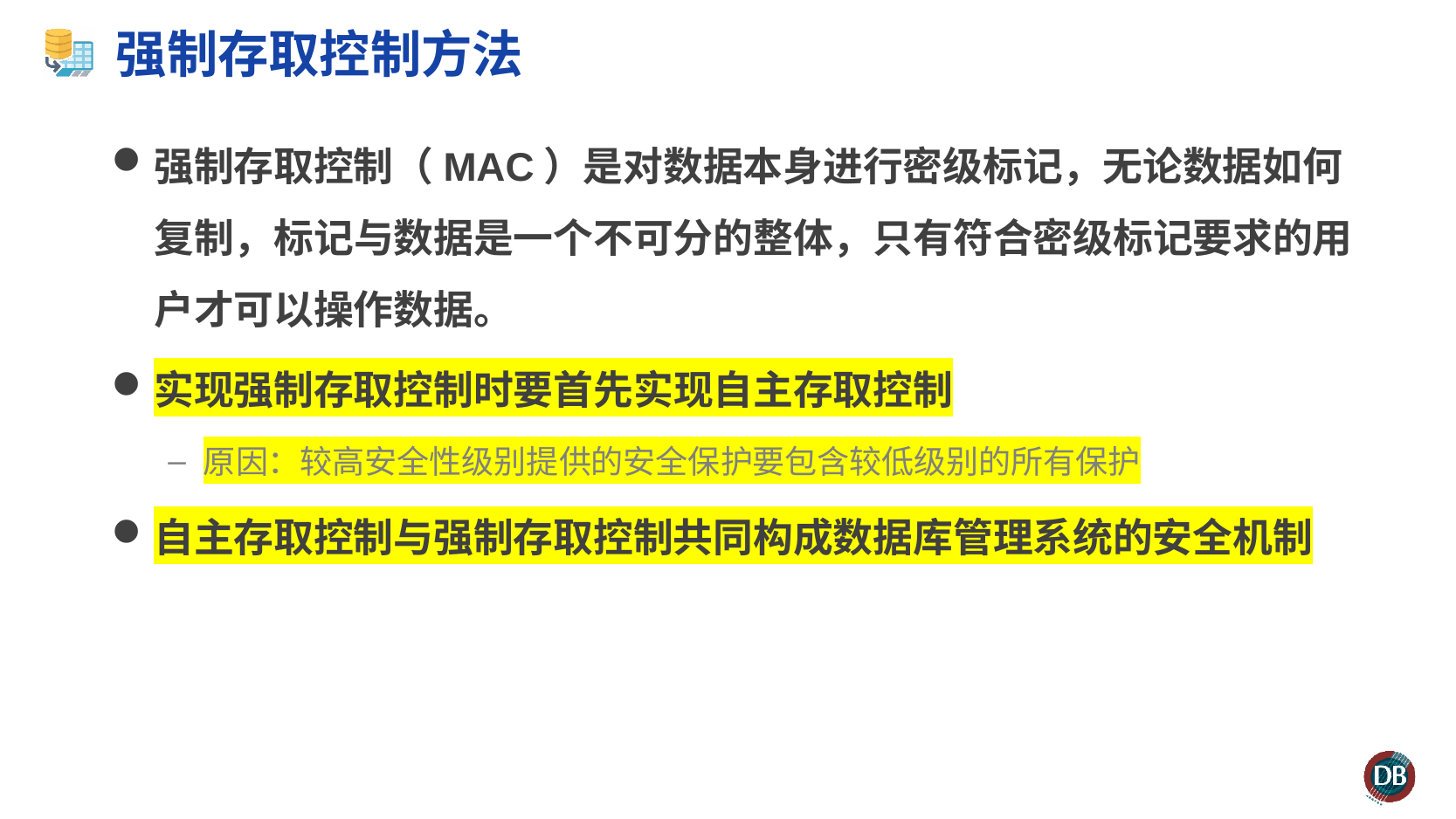

# 强制存取控制方法
强制存取控制（MAC）是对数据本身进行密级标记，无论数据如何复制，标记与数据是一个不可分的整体，只有符合密级标记要求的用户才可以操作数据。
实现强制存取控制时要首先实现自主存取控制
原因：较高安全性级别提供的安全保护要包含较低级别的所有保护
自主存取控制与强制存取控制共同构成数据库管理系统的安全机制